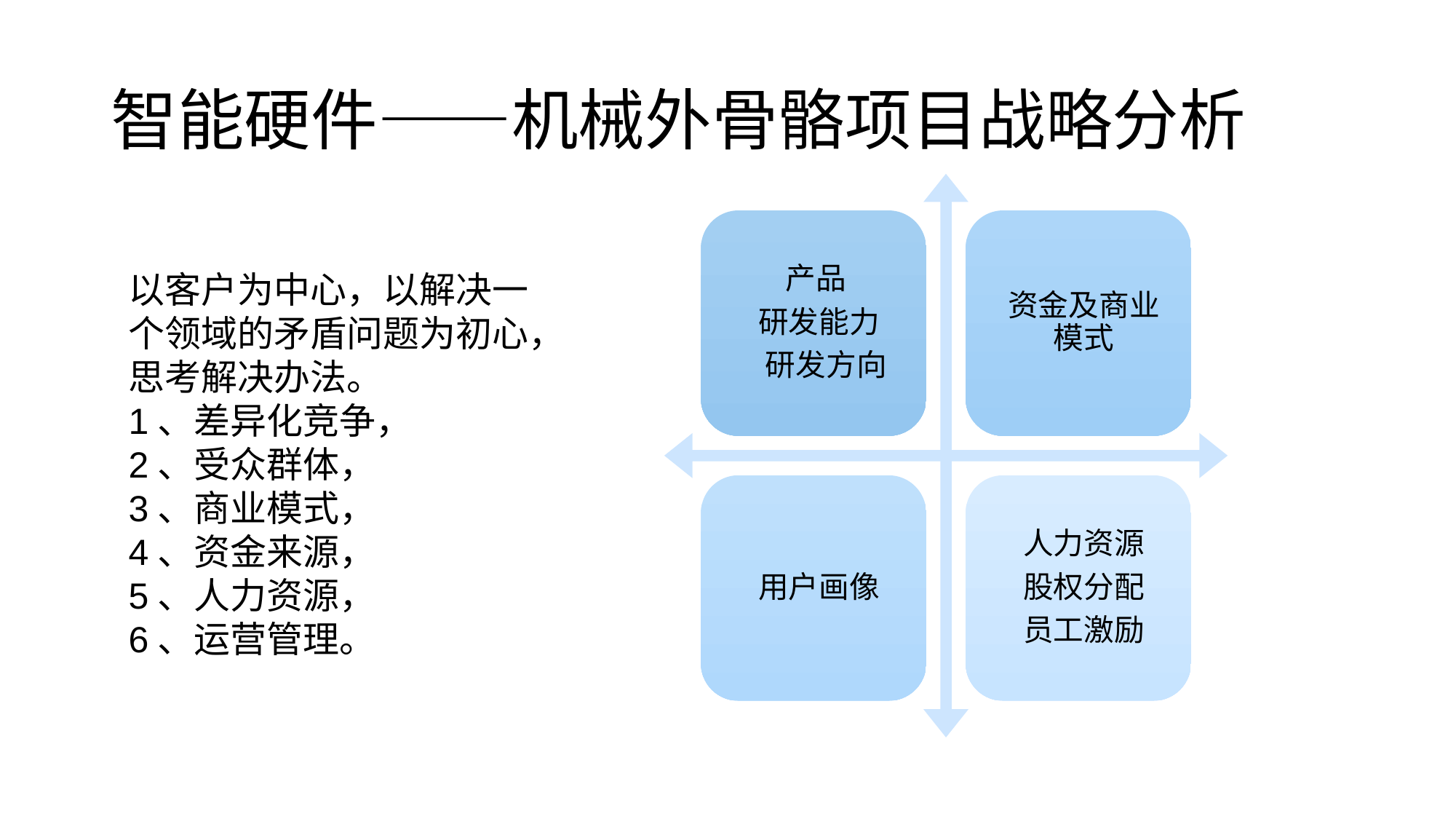

# 智能硬件——机械外骨骼项目战略分析
产品
研发能力
 研发方向
资金及商业模式
用户画像
人力资源
股权分配
员工激励
以客户为中心，以解决一个领域的矛盾问题为初心，思考解决办法。
1、差异化竞争，
2、受众群体，
3、商业模式，
4、资金来源，
5、人力资源，
6、运营管理。